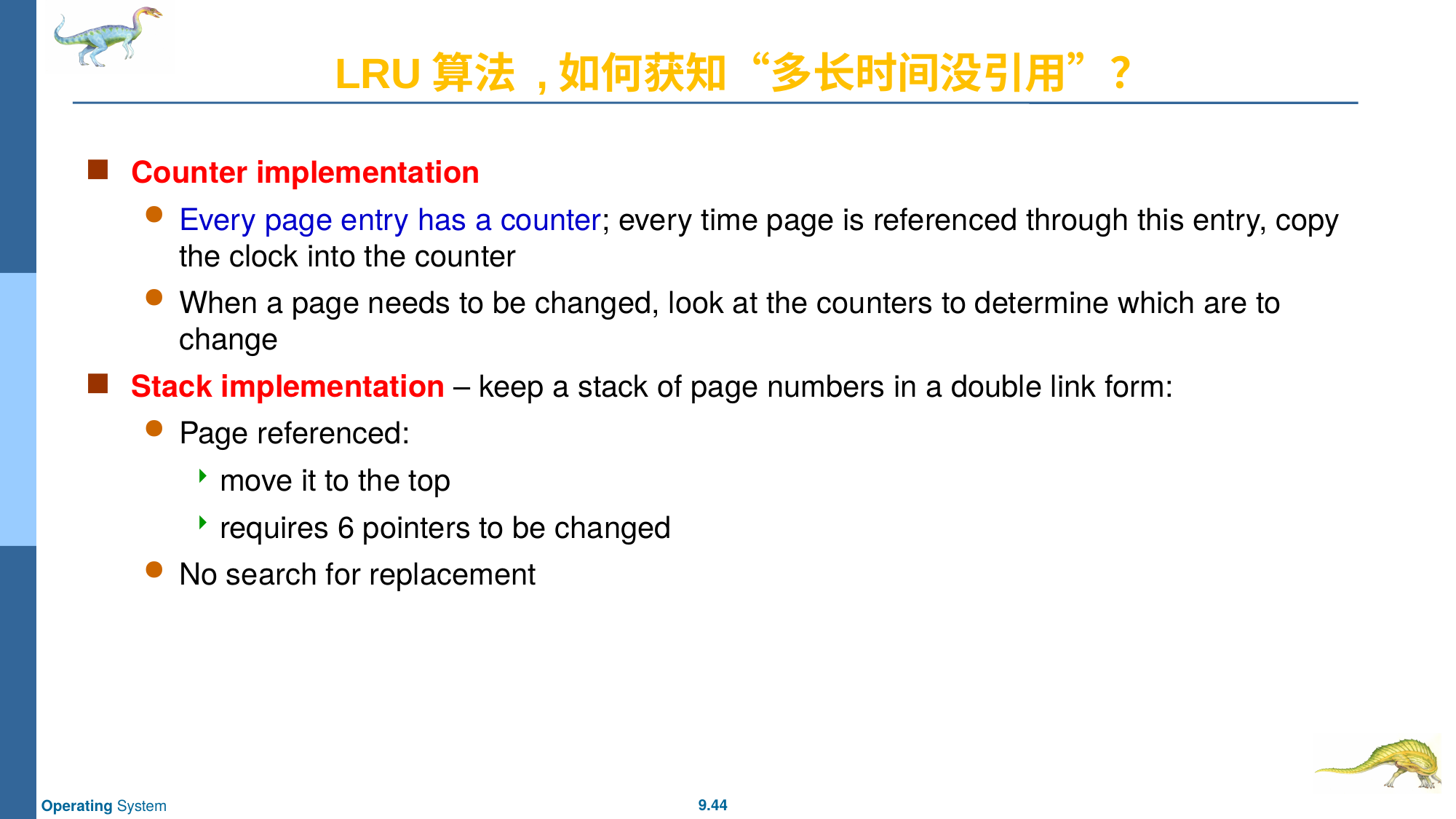

# LRU算法 ,如何获知“多长时间没引用”？
Counter implementation
Every page entry has a counter; every time page is referenced through this entry, copy the clock into the counter
When a page needs to be changed, look at the counters to determine which are to change
Stack implementation – keep a stack of page numbers in a double link form:
Page referenced:
move it to the top
requires 6 pointers to be changed
No search for replacement